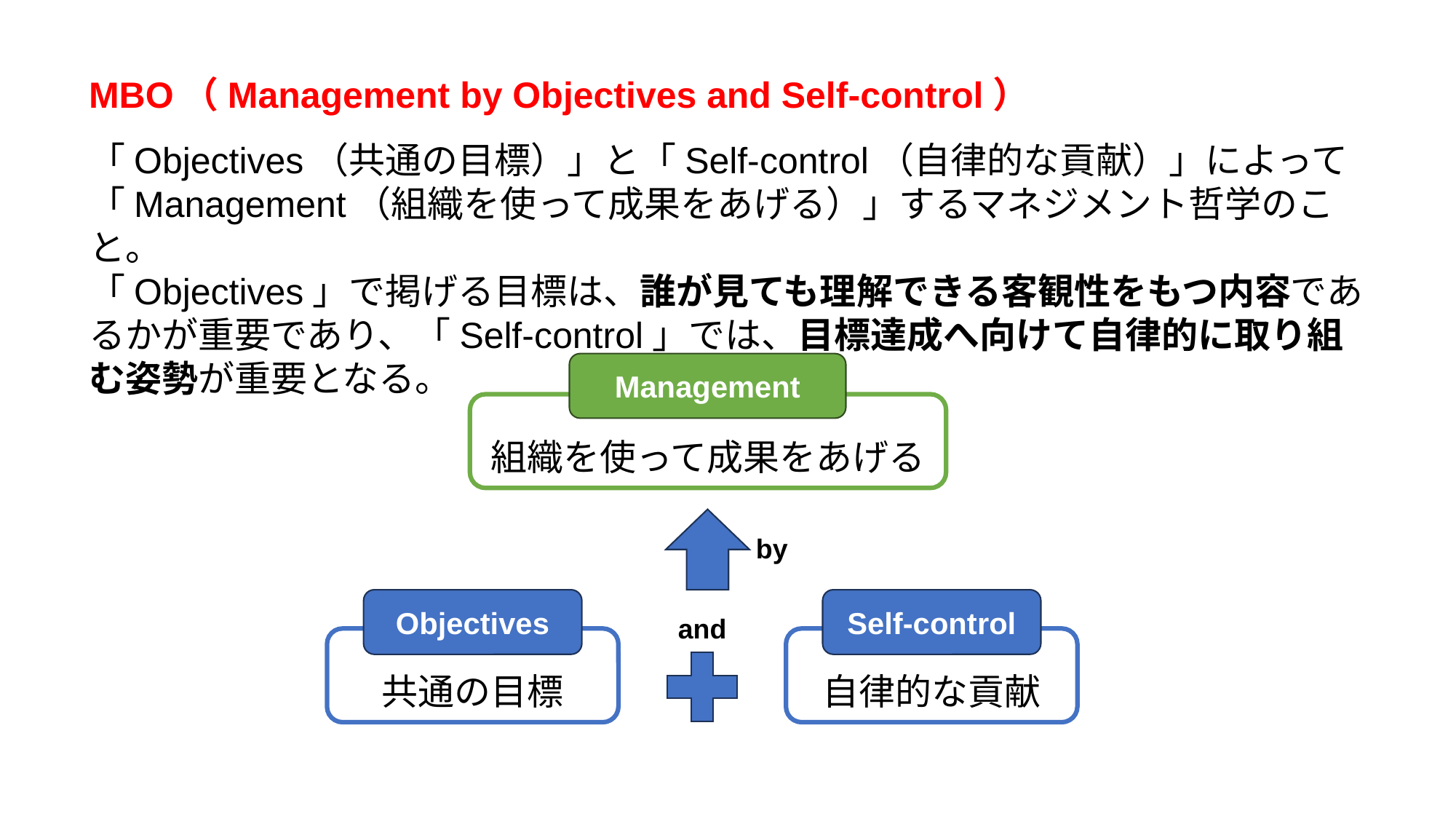

MBO（Management by Objectives and Self-control）

「Objectives（共通の目標）」と「Self-control（自律的な貢献）」によって「Management（組織を使って成果をあげる）」するマネジメント哲学のこと。
「Objectives」で掲げる目標は、誰が見ても理解できる客観性をもつ内容であるかが重要であり、「Self-control」では、目標達成へ向けて自律的に取り組む姿勢が重要となる。
Management
組織を使って成果をあげる

by
Objectives
Self-control
and
共通の目標
自律的な貢献